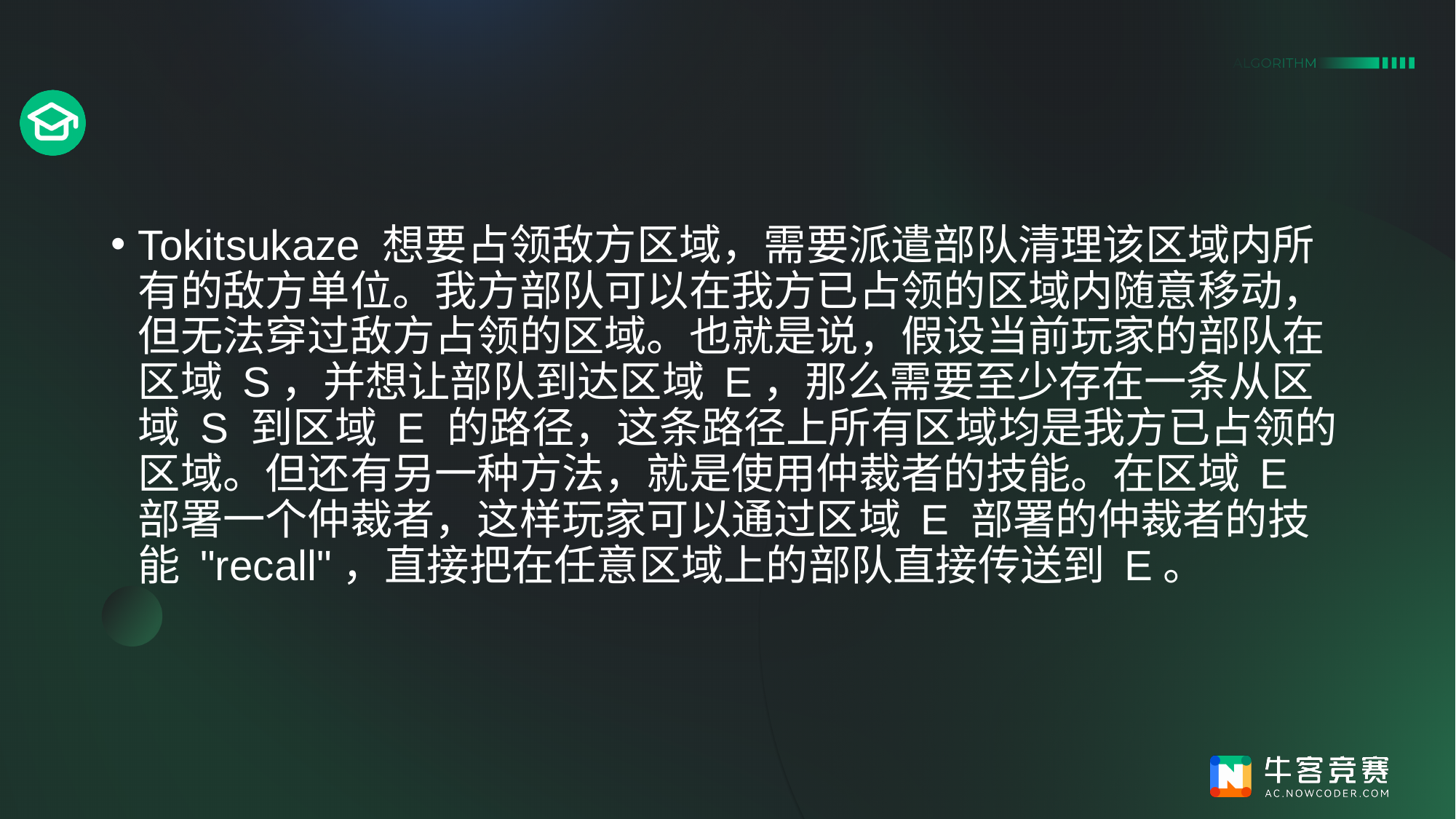

#
Tokitsukaze 想要占领敌方区域，需要派遣部队清理该区域内所有的敌方单位。我方部队可以在我方已占领的区域内随意移动，但无法穿过敌方占领的区域。也就是说，假设当前玩家的部队在区域 S，并想让部队到达区域 E，那么需要至少存在一条从区域 S 到区域 E 的路径，这条路径上所有区域均是我方已占领的区域。但还有另一种方法，就是使用仲裁者的技能。在区域 E 部署一个仲裁者，这样玩家可以通过区域 E 部署的仲裁者的技能 "recall"，直接把在任意区域上的部队直接传送到 E。